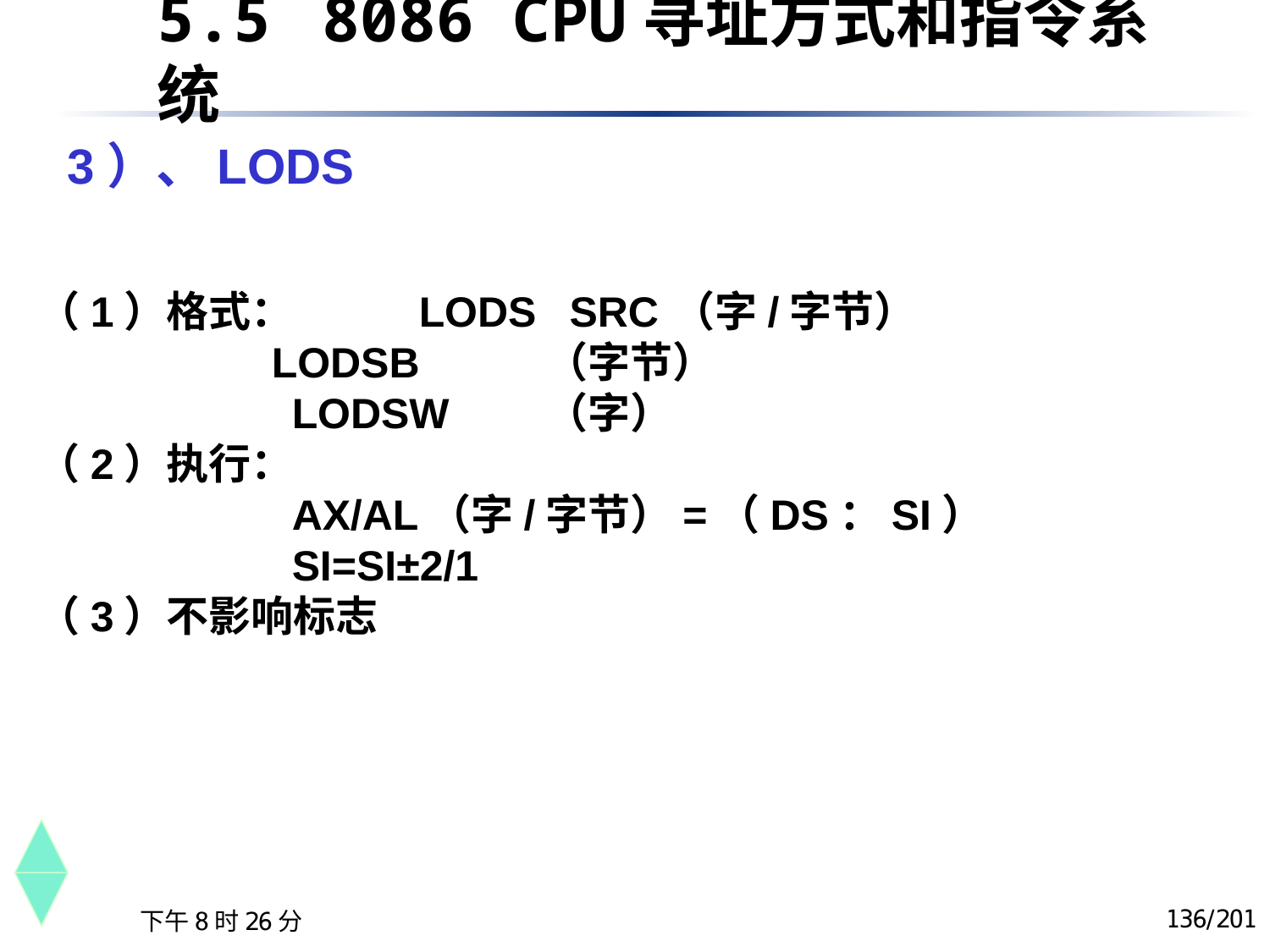

5.5	 8086 CPU寻址方式和指令系统
# 3）、LODS
（1）格式：	LODS	  SRC	（字/字节）
	         LODSB	（字节）
		LODSW	（字）
（2）执行：
 		AX/AL（字/字节）=（DS：SI）
		SI=SI±2/1
（3）不影响标志
136/201
下午8时26分